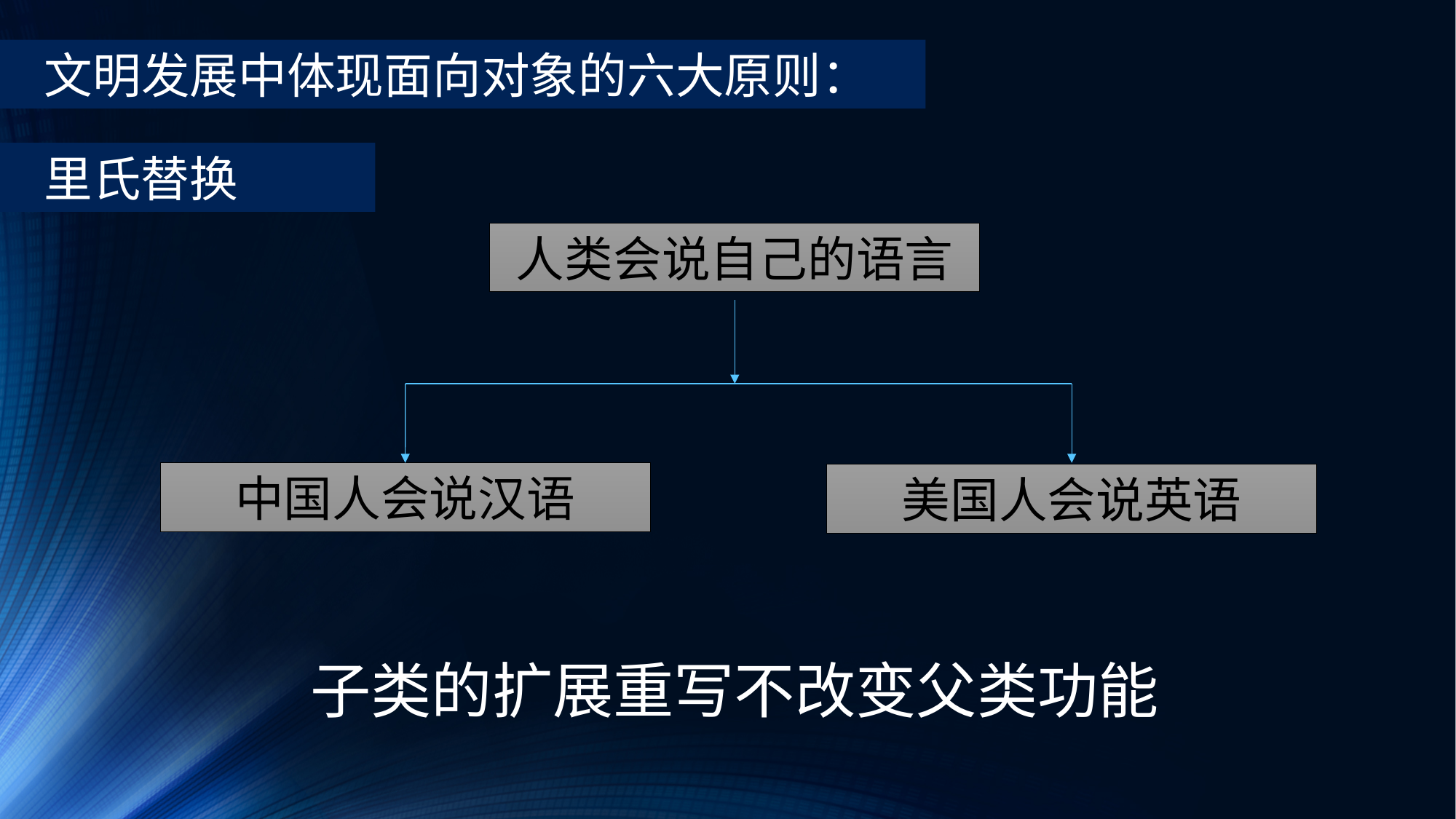

文明发展中体现面向对象的六大原则：
  里氏替换
人类会说自己的语言
中国人会说汉语
美国人会说英语
子类的扩展重写不改变父类功能